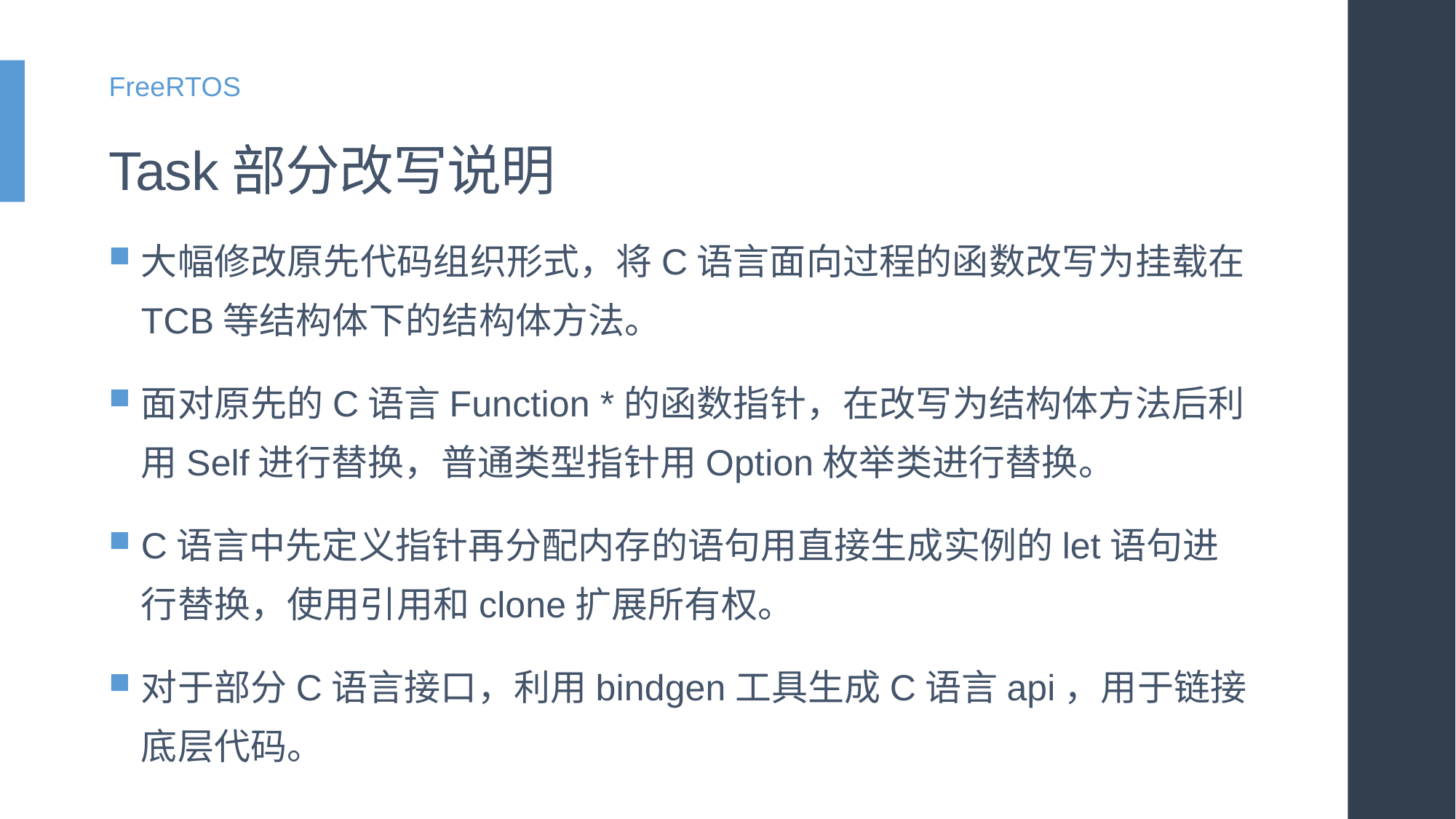

FreeRTOS
# Task部分改写说明
大幅修改原先代码组织形式，将C语言面向过程的函数改写为挂载在TCB等结构体下的结构体方法。
面对原先的C语言Function *的函数指针，在改写为结构体方法后利用Self进行替换，普通类型指针用Option枚举类进行替换。
C语言中先定义指针再分配内存的语句用直接生成实例的let语句进行替换，使用引用和clone扩展所有权。
对于部分C语言接口，利用bindgen工具生成C语言api，用于链接底层代码。

22